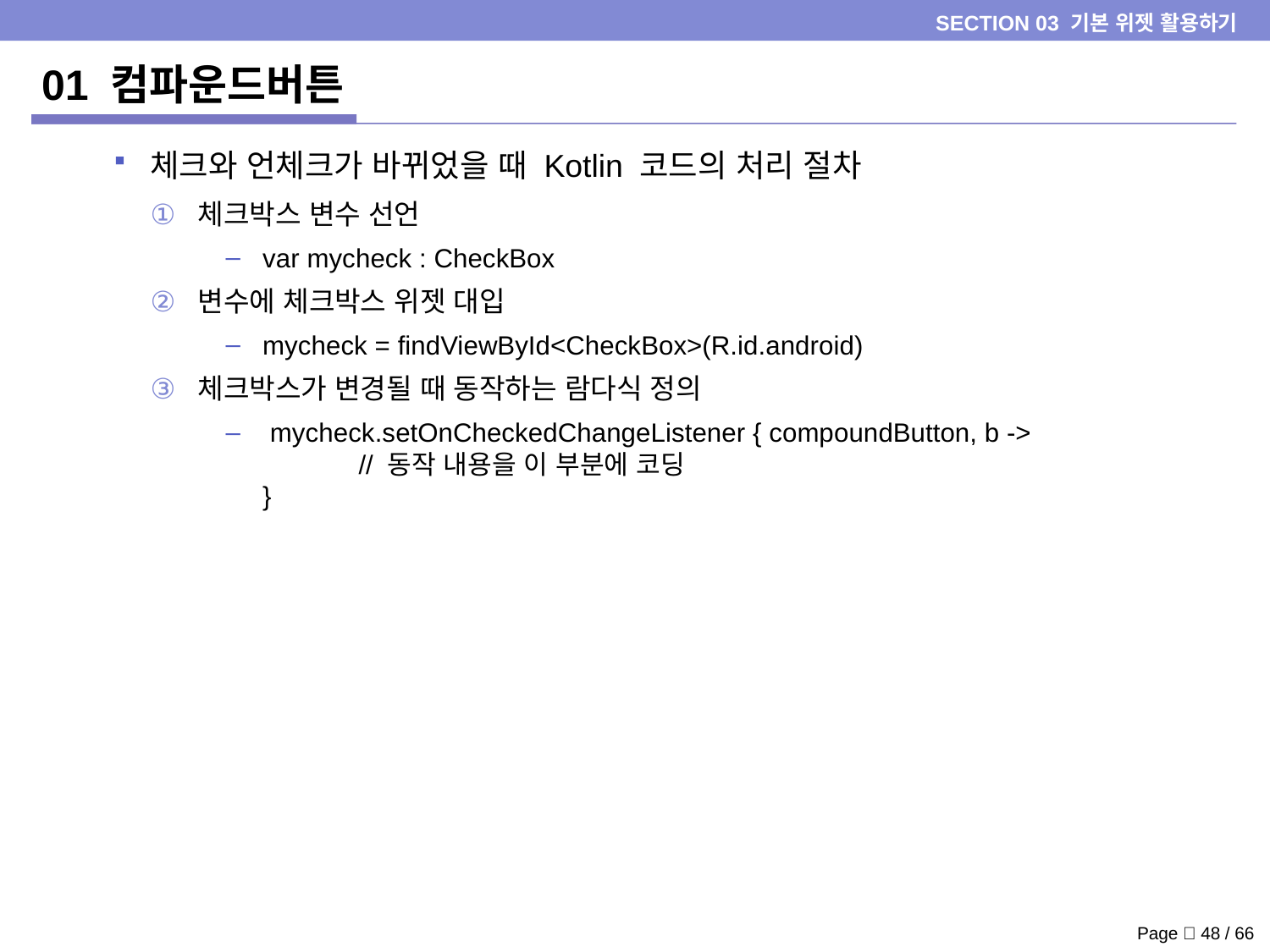

SECTION 03 기본 위젯 활용하기
# 01 컴파운드버튼
체크와 언체크가 바뀌었을 때 Kotlin 코드의 처리 절차
체크박스 변수 선언
var mycheck : CheckBox
변수에 체크박스 위젯 대입
mycheck = findViewById<CheckBox>(R.id.android)
체크박스가 변경될 때 동작하는 람다식 정의
 mycheck.setOnCheckedChangeListener { compoundButton, b ->
             // 동작 내용을 이 부분에 코딩
}